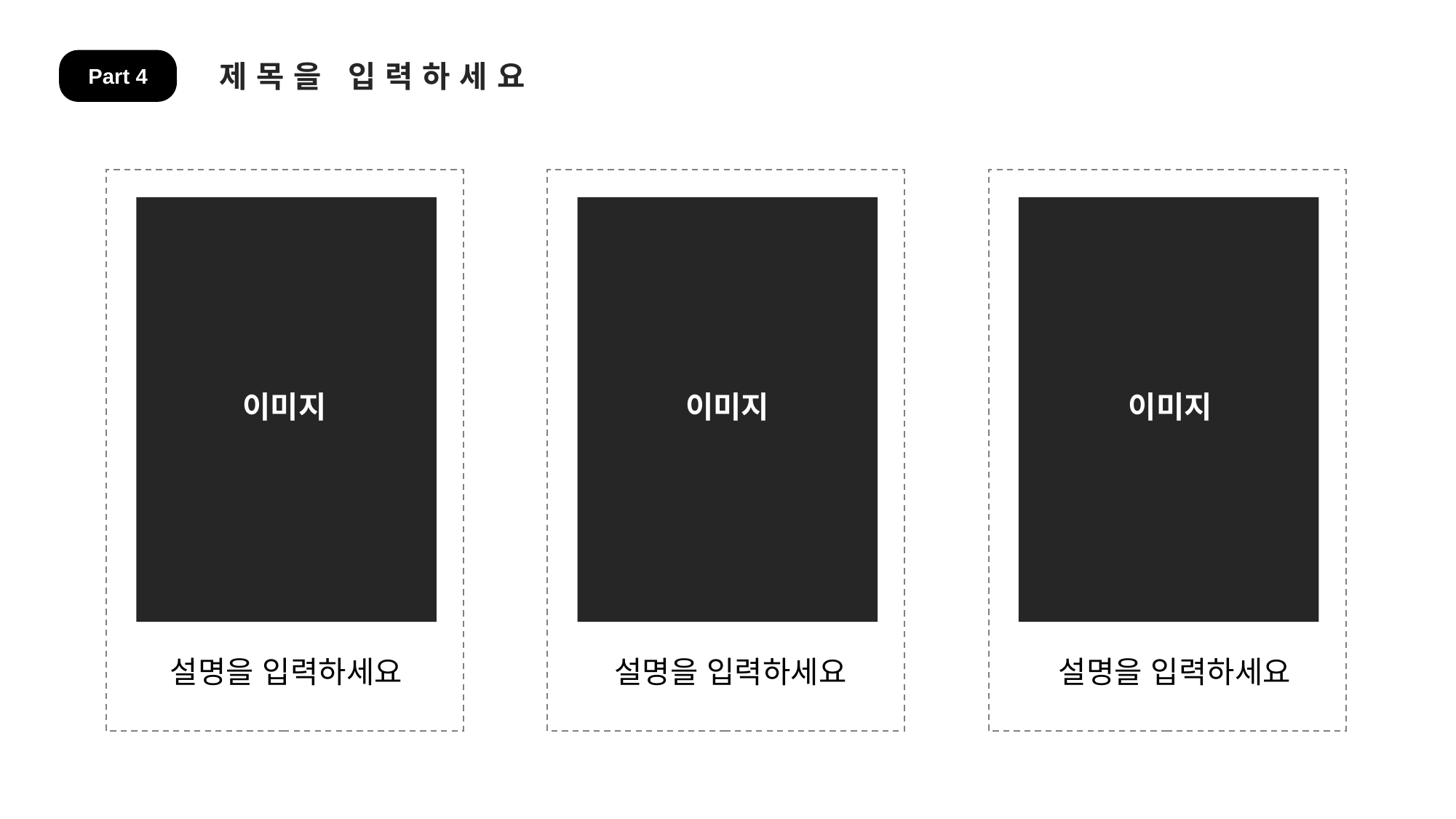

제목을 입력하세요
Part 4

이미지
이미지
이미지
설명을 입력하세요
설명을 입력하세요
설명을 입력하세요